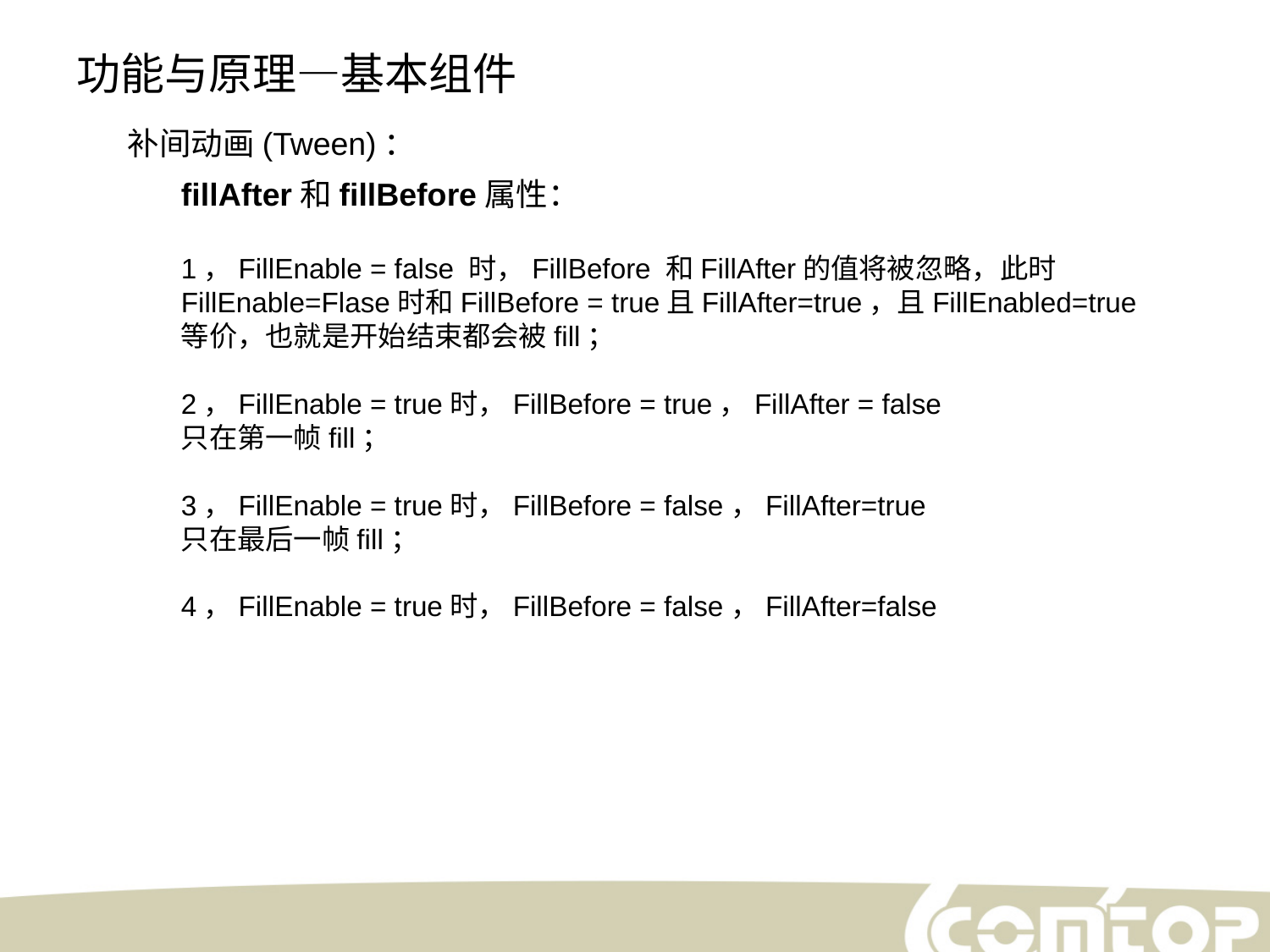

功能与原理—基本组件
补间动画(Tween)：
fillAfter和fillBefore属性：

1，FillEnable = false 时，FillBefore 和FillAfter的值将被忽略，此时FillEnable=Flase时和FillBefore = true且FillAfter=true，且FillEnabled=true等价，也就是开始结束都会被fill；

2，FillEnable = true时，FillBefore = true，FillAfter = false
只在第一帧fill；

3，FillEnable = true时，FillBefore = false，FillAfter=true
只在最后一帧fill；

4，FillEnable = true时，FillBefore = false，FillAfter=false